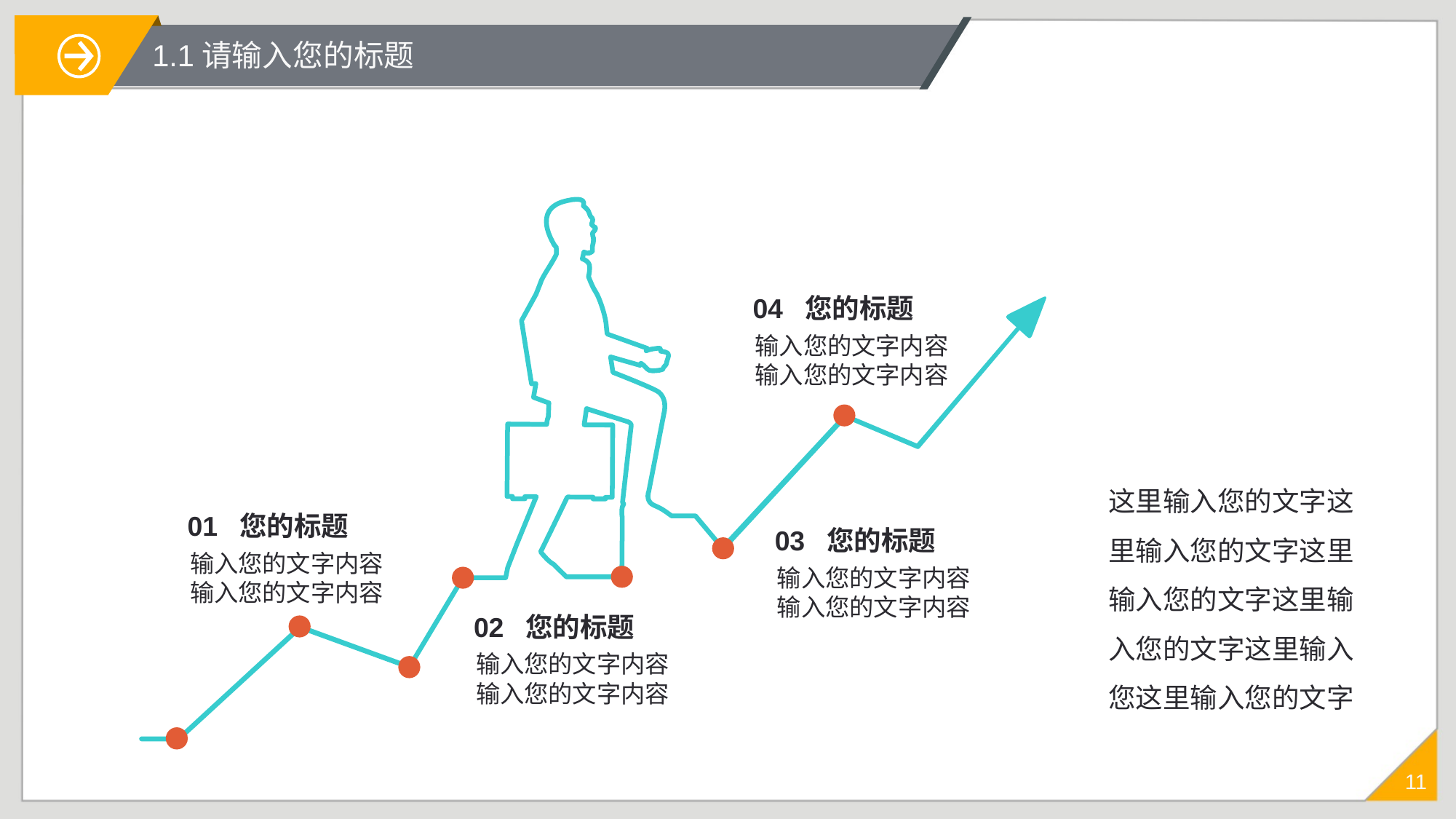

1.1请输入您的标题

04  您的标题
输入您的文字内容
输入您的文字内容

这里输入您的文字这里输入您的文字这里输入您的文字这里输入您的文字这里输入您这里输入您的文字
01  您的标题
03  您的标题

输入您的文字内容
输入您的文字内容
输入您的文字内容
输入您的文字内容

02  您的标题

输入您的文字内容
输入您的文字内容